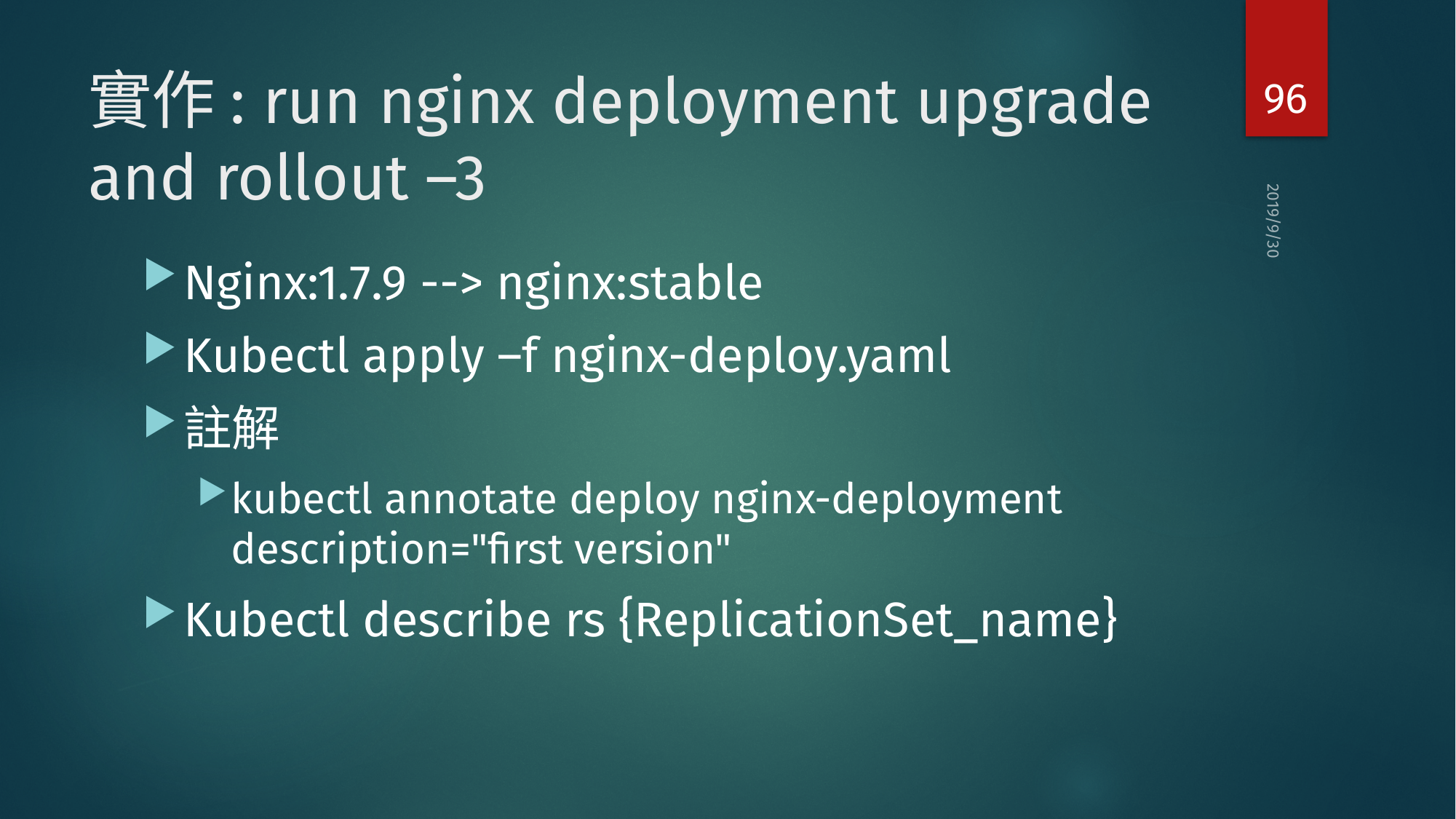

96
# 實作: run nginx deployment upgrade and rollout –3
2019/9/30
Nginx:1.7.9 --> nginx:stable
Kubectl apply –f nginx-deploy.yaml
註解
kubectl annotate deploy nginx-deployment description="first version"
Kubectl describe rs {ReplicationSet_name}